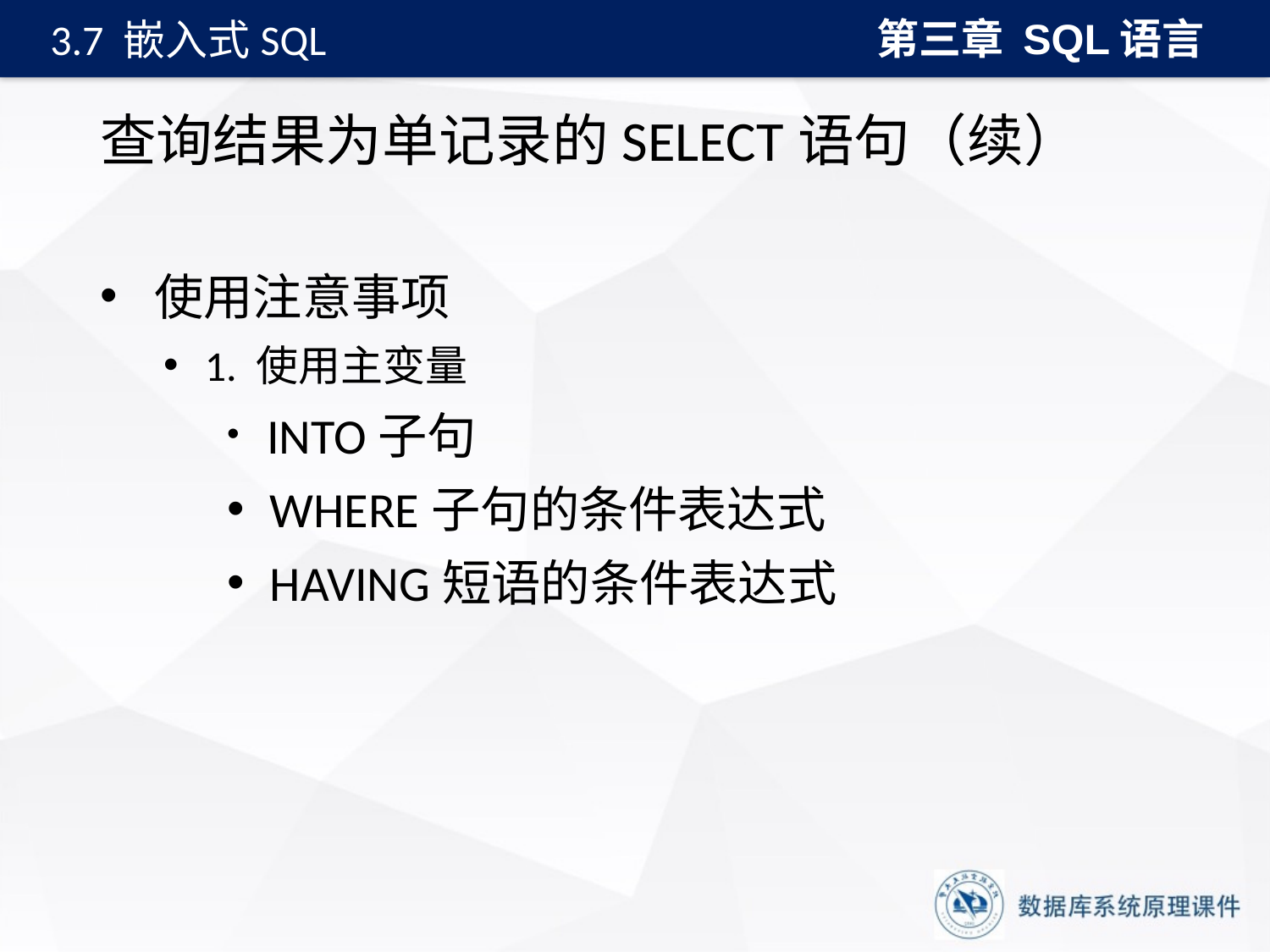

第三章 SQL语言
3.7 嵌入式SQL
# 查询结果为单记录的SELECT语句（续）
 使用注意事项
 1. 使用主变量
 INTO子句
 WHERE子句的条件表达式
 HAVING短语的条件表达式